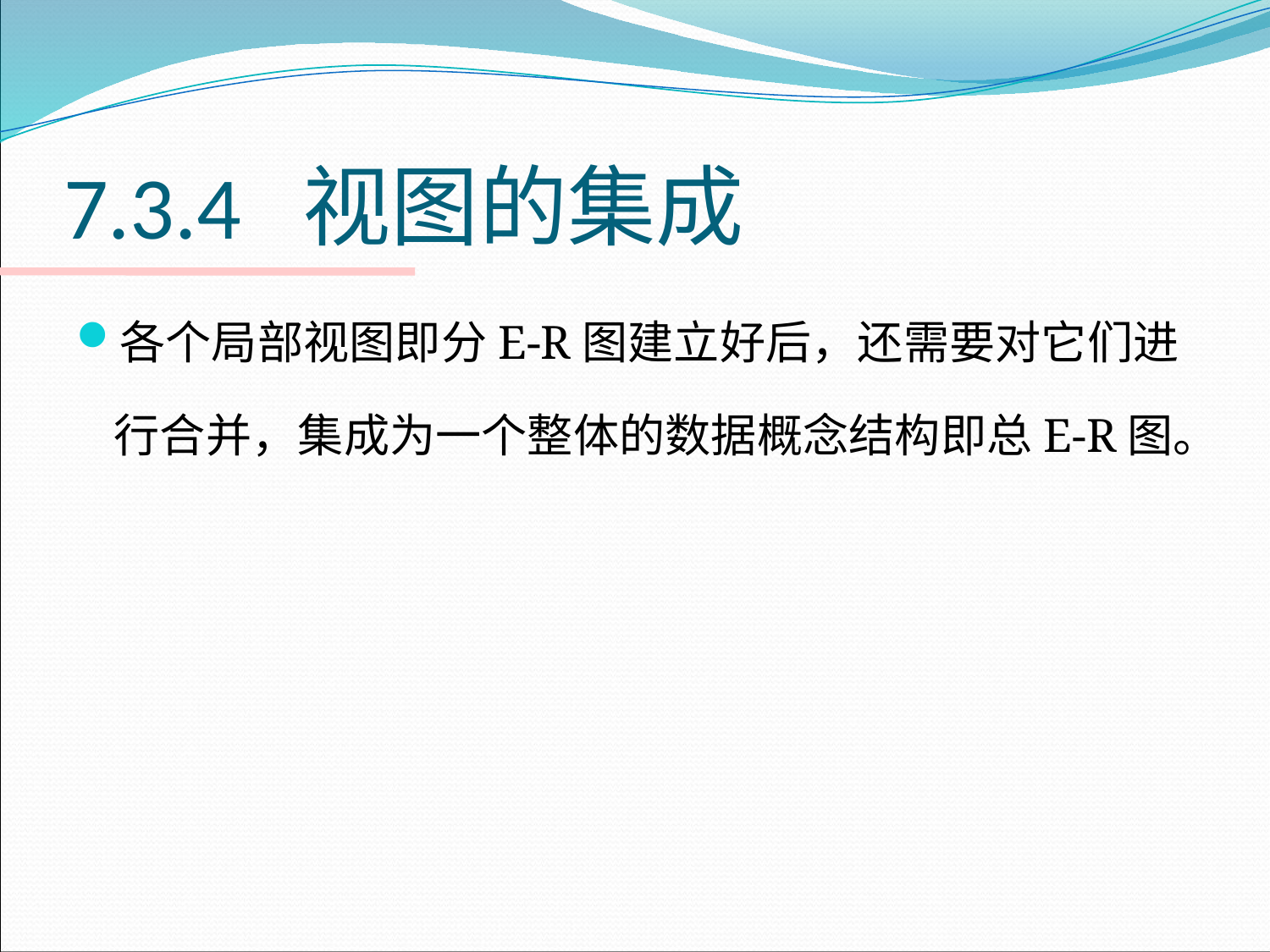

# 7.3.4  视图的集成
各个局部视图即分E-R图建立好后，还需要对它们进行合并，集成为一个整体的数据概念结构即总E-R图。

723